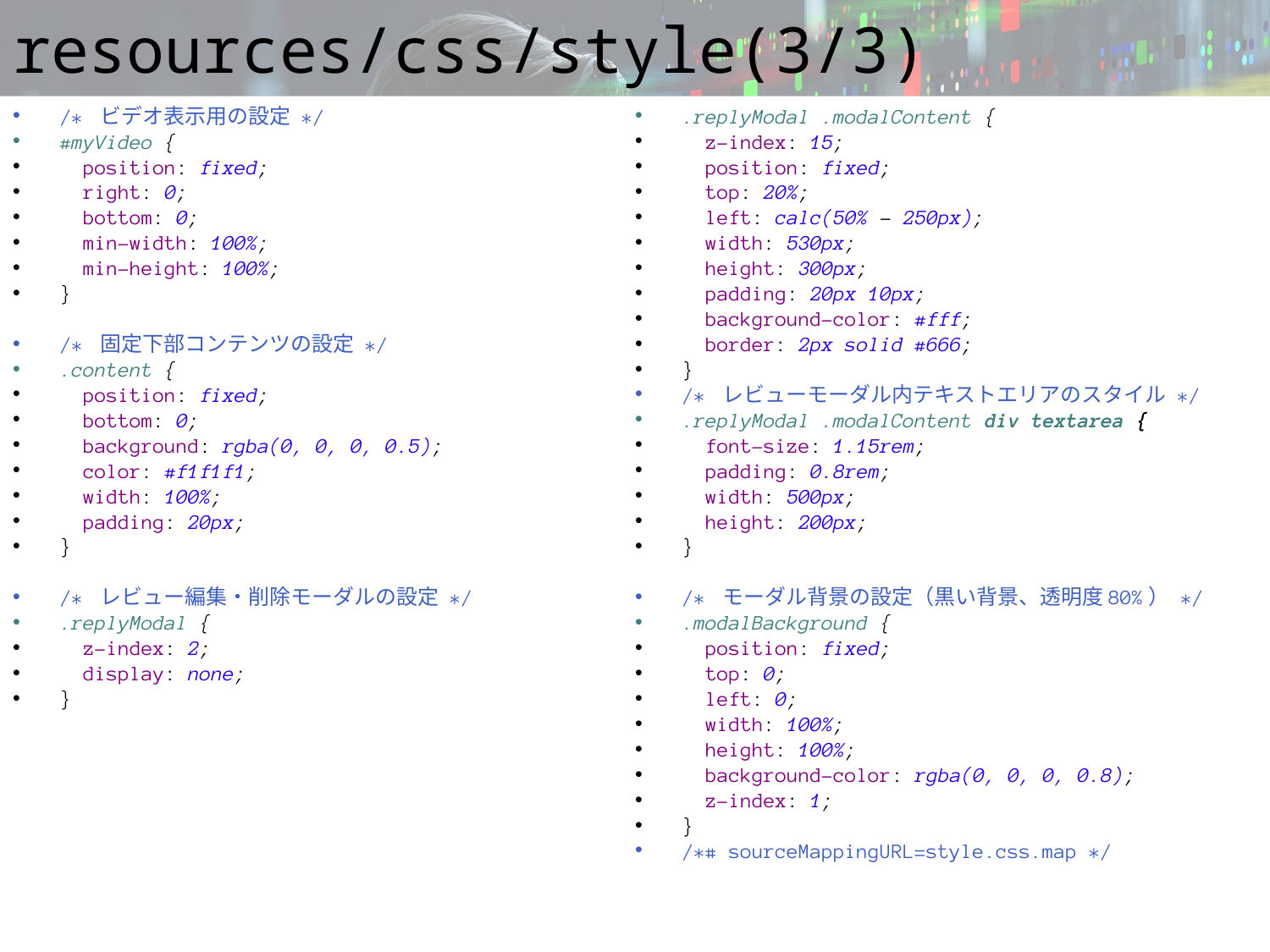

# resources/css/style(3/3)
/* ビデオ表示用の設定 */
#myVideo {
  position: fixed;
  right: 0;
  bottom: 0;
  min-width: 100%;
  min-height: 100%;
}

/* 固定下部コンテンツの設定 */
.content {
  position: fixed;
  bottom: 0;
  background: rgba(0, 0, 0, 0.5);
  color: #f1f1f1;
  width: 100%;
  padding: 20px;
}

/* レビュー編集・削除モーダルの設定 */
.replyModal {
  z-index: 2;
  display: none;
}

.replyModal .modalContent {
  z-index: 15;
  position: fixed;
  top: 20%;
  left: calc(50% - 250px);
  width: 530px;
  height: 300px;
  padding: 20px 10px;
  background-color: #fff;
  border: 2px solid #666;
}
/* レビューモーダル内テキストエリアのスタイル */
.replyModal .modalContent div textarea {
  font-size: 1.15rem;
  padding: 0.8rem;
  width: 500px;
  height: 200px;
}

/* モーダル背景の設定（黒い背景、透明度80%） */
.modalBackground {
  position: fixed;
  top: 0;
  left: 0;
  width: 100%;
  height: 100%;
  background-color: rgba(0, 0, 0, 0.8);
  z-index: 1;
}
/*# sourceMappingURL=style.css.map */